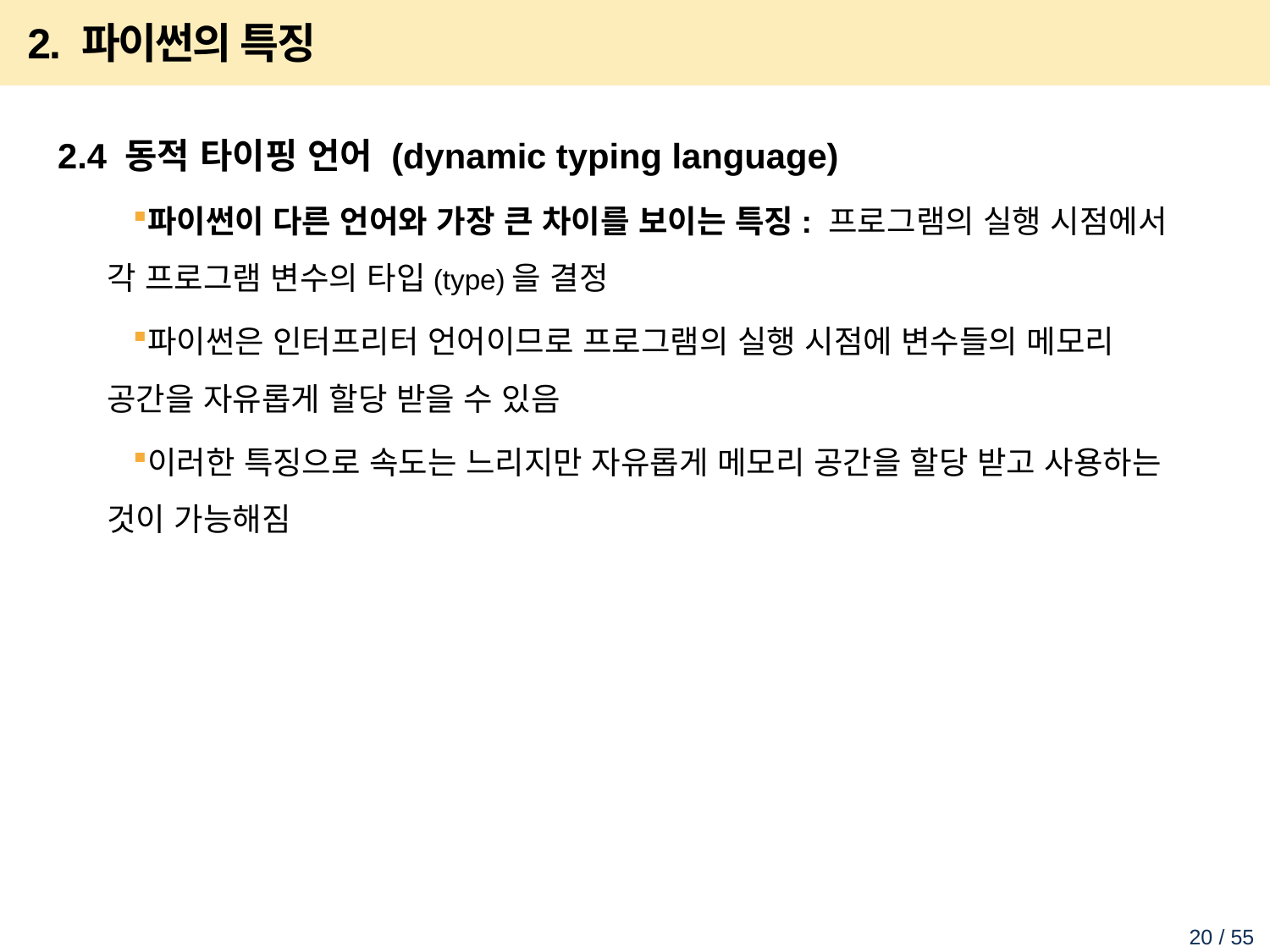

# 2. 파이썬의 특징
2.4 동적 타이핑 언어 (dynamic typing language)
파이썬이 다른 언어와 가장 큰 차이를 보이는 특징: 프로그램의 실행 시점에서 각 프로그램 변수의 타입(type)을 결정
파이썬은 인터프리터 언어이므로 프로그램의 실행 시점에 변수들의 메모리 공간을 자유롭게 할당 받을 수 있음
이러한 특징으로 속도는 느리지만 자유롭게 메모리 공간을 할당 받고 사용하는 것이 가능해짐